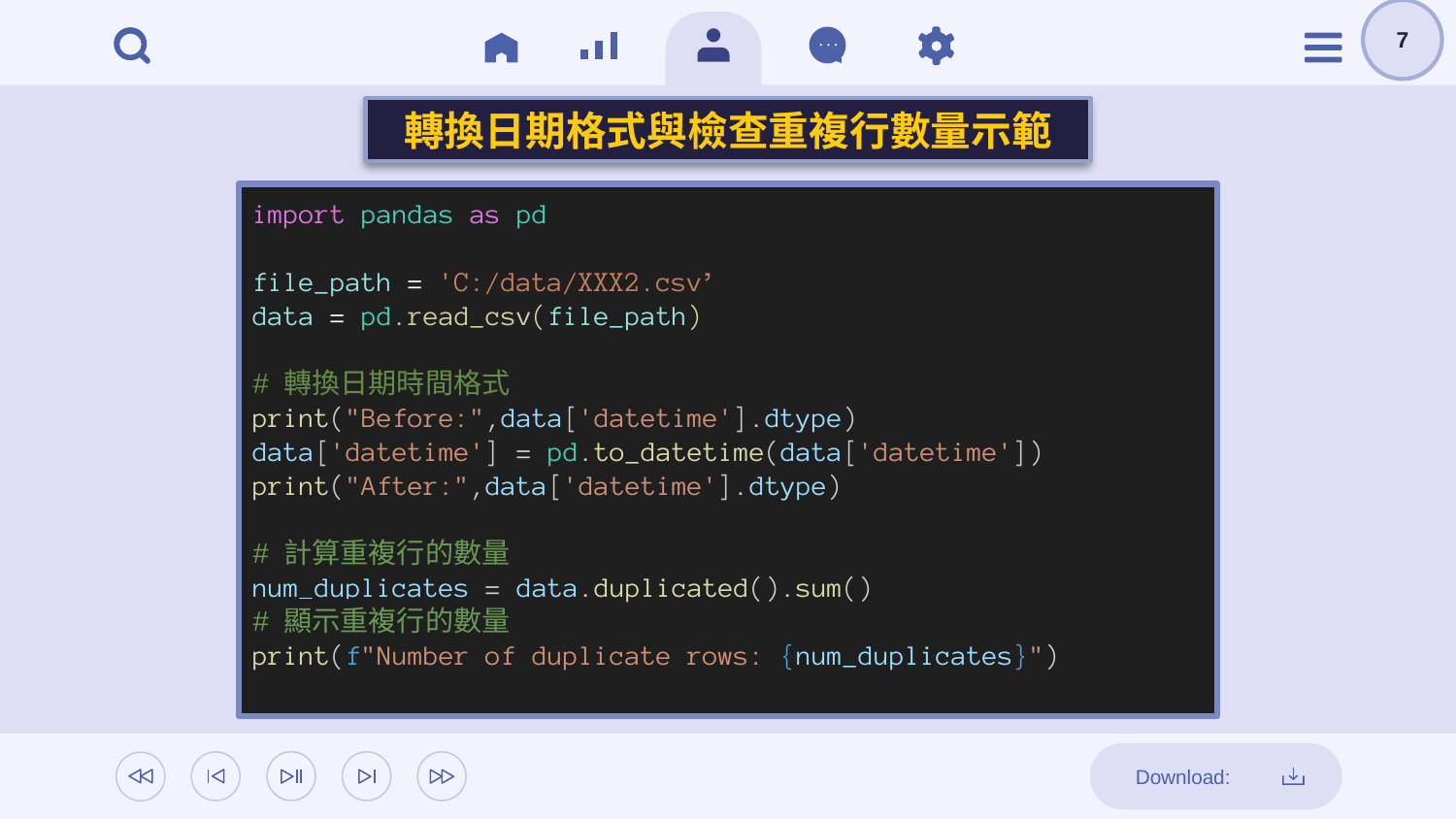

7
轉換日期格式與檢查重複行數量示範
import pandas as pd

file_path = 'C:/data/XXX2.csv’
data = pd.read_csv(file_path)

# 轉換日期時間格式
print("Before:",data['datetime'].dtype)
data['datetime'] = pd.to_datetime(data['datetime'])
print("After:",data['datetime'].dtype)

# 計算重複行的數量
num_duplicates = data.duplicated().sum()
# 顯示重複行的數量
print(f"Number of duplicate rows: {num_duplicates}")